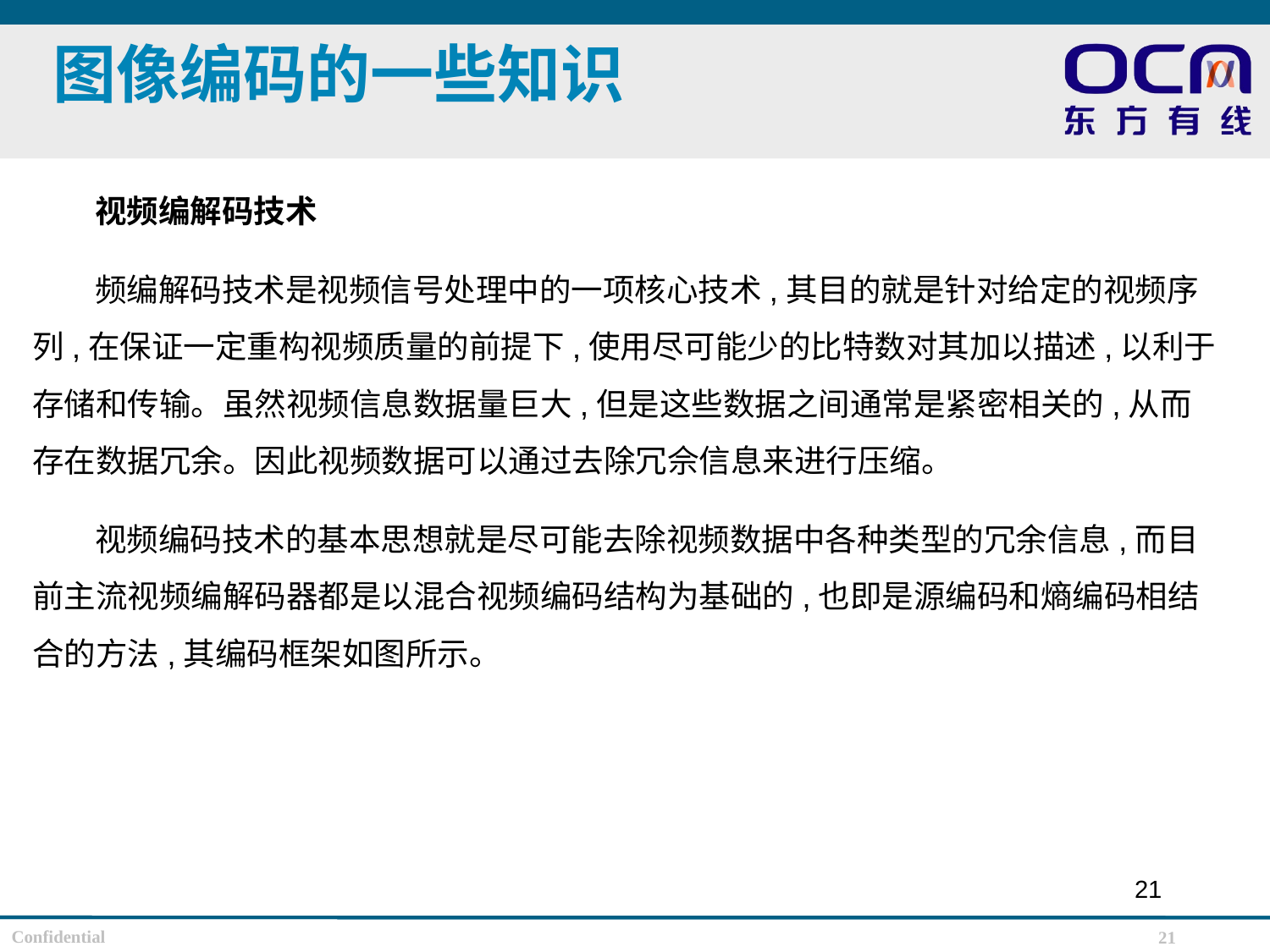

# 图像编码的一些知识
视频编解码技术
频编解码技术是视频信号处理中的一项核心技术,其目的就是针对给定的视频序列,在保证一定重构视频质量的前提下,使用尽可能少的比特数对其加以描述,以利于存储和传输。虽然视频信息数据量巨大,但是这些数据之间通常是紧密相关的,从而存在数据冗余。因此视频数据可以通过去除冗佘信息来进行压缩。
视频编码技术的基本思想就是尽可能去除视频数据中各种类型的冗余信息,而目前主流视频编解码器都是以混合视频编码结构为基础的,也即是源编码和熵编码相结合的方法,其编码框架如图所示。

21